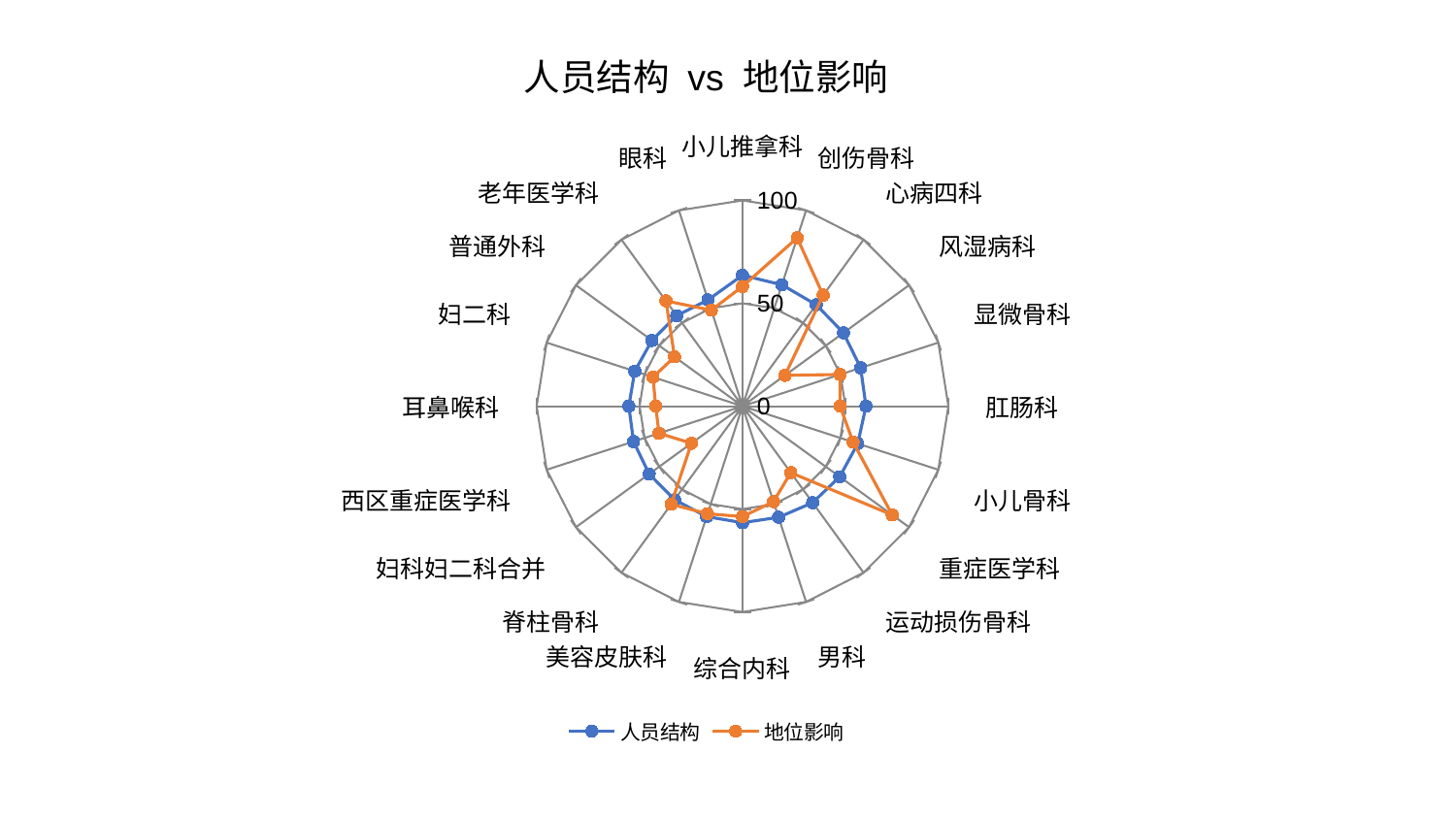

### Chart: 人员结构 vs 地位影响

| Category | 人员结构 | 地位影响 |
|---|---|---|
| 小儿推拿科 | 63.63572737897196 | 58.15811081564467 |
| 创伤骨科 | 62.00498386943001 | 86.00131686397553 |
| 心病四科 | 60.928914582694624 | 66.67875825180764 |
| 风湿病科 | 60.62605525735667 | 25.497899363839746 |
| 显微骨科 | 60.33600592442637 | 49.87358790207261 |
| 肛肠科 | 59.967325807460156 | 47.37202111408549 |
| 小儿骨科 | 58.877600821147254 | 56.50536194168286 |
| 重症医学科 | 58.35768760773981 | 89.9173543248089 |
| 运动损伤骨科 | 57.9542190531595 | 39.918324320413085 |
| 男科 | 56.760091307730185 | 48.77554366093198 |
| 综合内科 | 56.606668909639545 | 53.65630088434131 |
| 美容皮肤科 | 56.41893159721071 | 54.949902096384825 |
| 脊柱骨科 | 56.167012532115805 | 58.93296178066279 |
| 妇科妇二科合并 | 56.05988153488441 | 30.6687056288855 |
| 西区重症医学科 | 55.6625840503063 | 42.66880186525589 |
| 耳鼻喉科 | 55.2158450680807 | 42.16749159225581 |
| 妇二科 | 55.034521368359165 | 45.72853115717578 |
| 普通外科 | 54.38468990036319 | 40.799230657529336 |
| 老年医学科 | 54.38178232989339 | 63.242107114210626 |
| 眼科 | 54.29735164860076 | 49.03711031710219 |
52